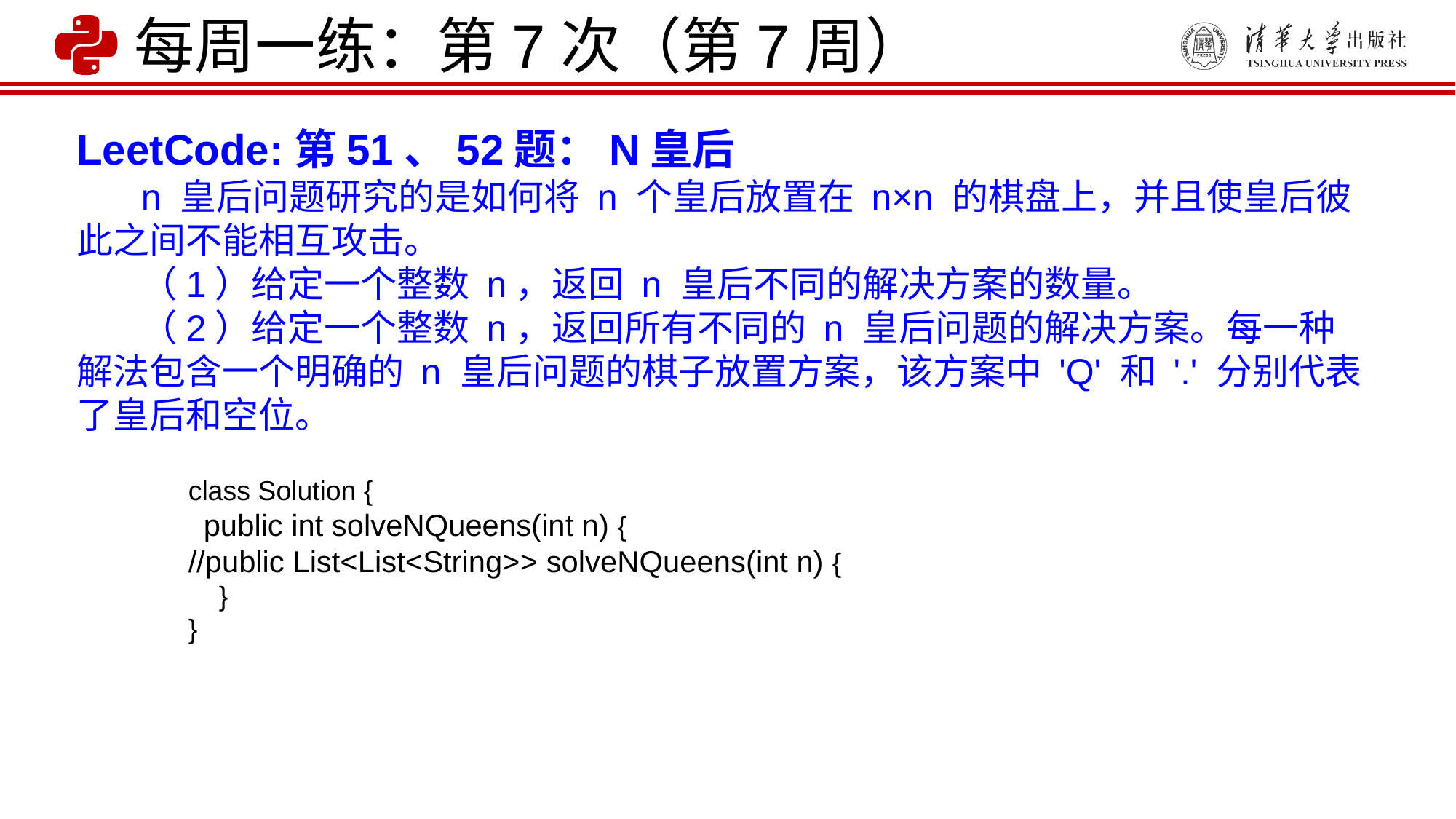

每周一练：第7次（第7周）
LeetCode:第51、52题：N皇后
n 皇后问题研究的是如何将 n 个皇后放置在 n×n 的棋盘上，并且使皇后彼此之间不能相互攻击。
（1）给定一个整数 n，返回 n 皇后不同的解决方案的数量。
（2）给定一个整数 n，返回所有不同的 n 皇后问题的解决方案。每一种解法包含一个明确的 n 皇后问题的棋子放置方案，该方案中 'Q' 和 '.' 分别代表了皇后和空位。
class Solution {
  public int solveNQueens(int n) {
//public List<List<String>> solveNQueens(int n) {
    }
}